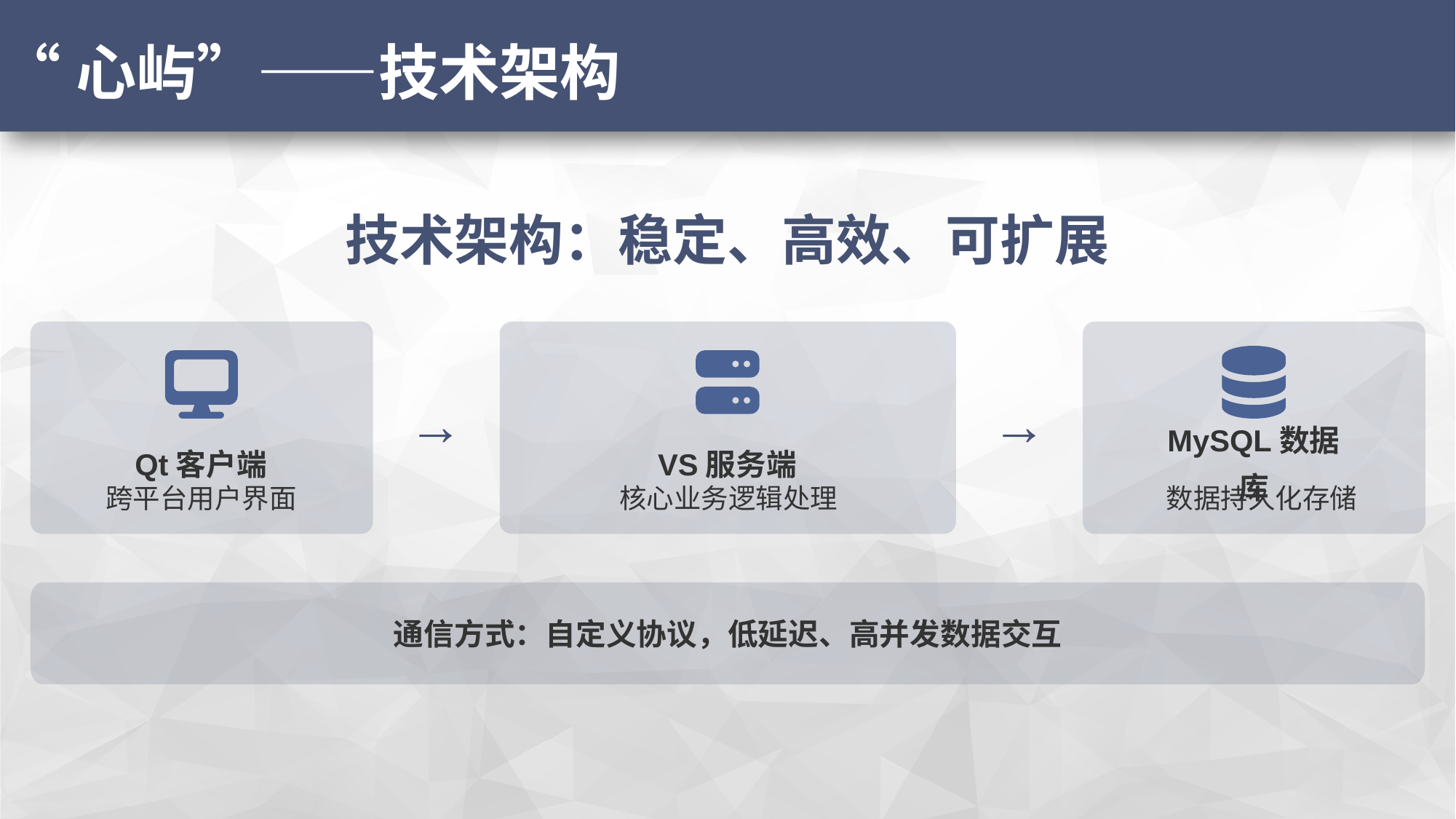

“心屿”——技术架构
技术架构：稳定、高效、可扩展

→
→
Qt客户端
VS服务端
MySQL数据库
跨平台用户界面
核心业务逻辑处理
数据持久化存储

通信方式：自定义协议，低延迟、高并发数据交互